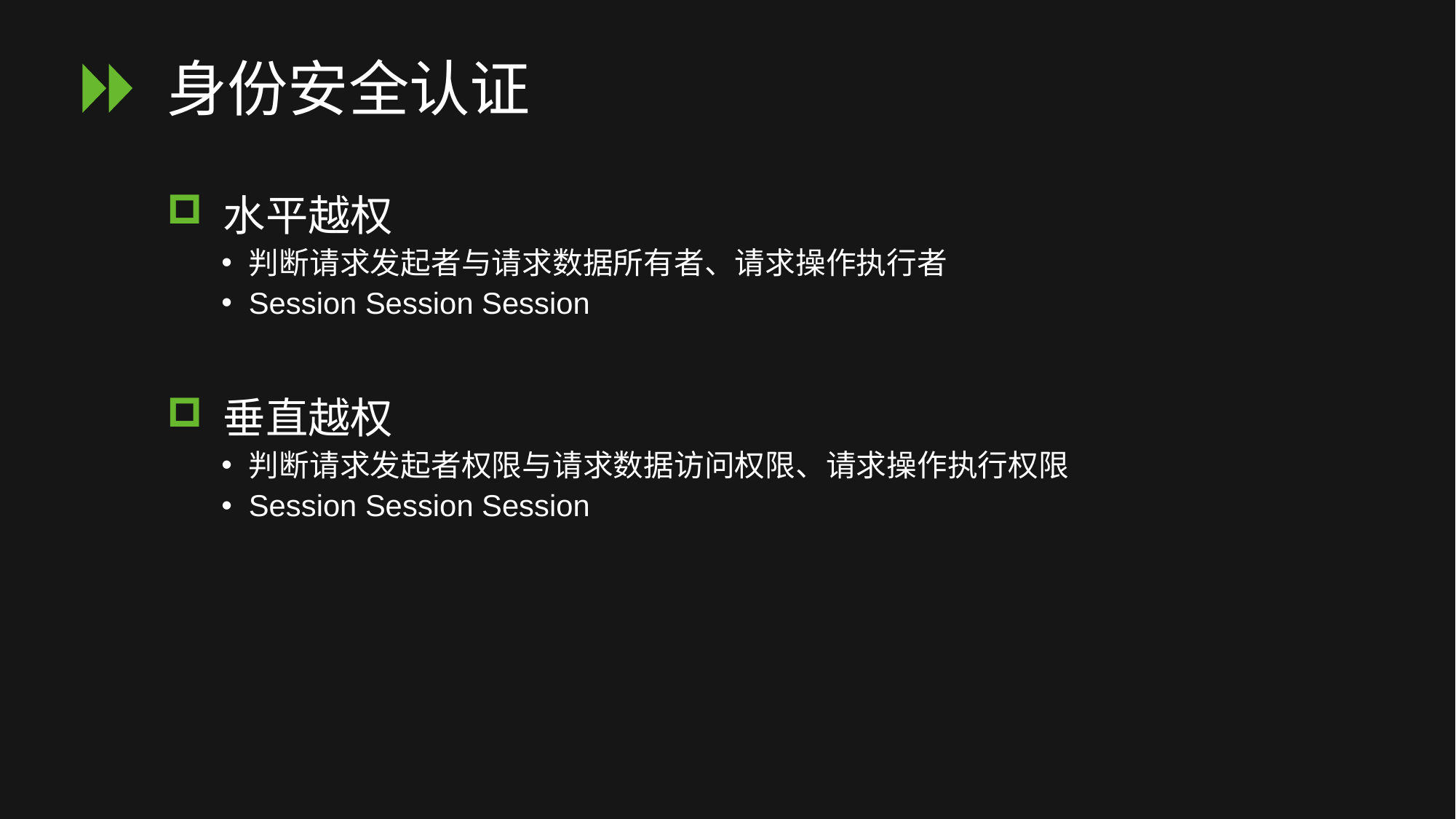

# 身份安全认证
 水平越权
判断请求发起者与请求数据所有者、请求操作执行者
Session Session Session

 垂直越权
判断请求发起者权限与请求数据访问权限、请求操作执行权限
Session Session Session